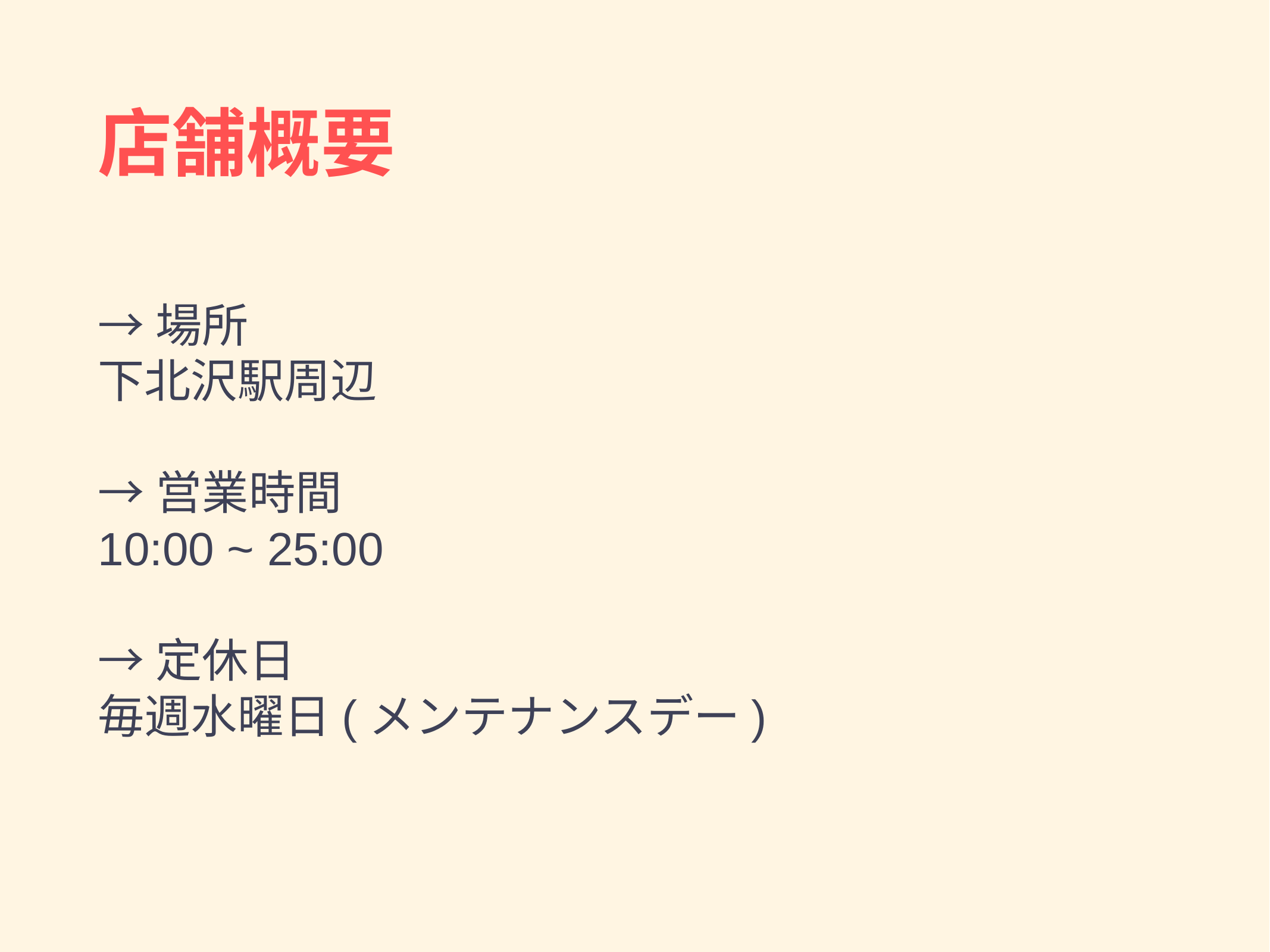

# 店舗概要
→場所
下北沢駅周辺

→営業時間
10:00 ~ 25:00

→定休日
毎週水曜日(メンテナンスデー)